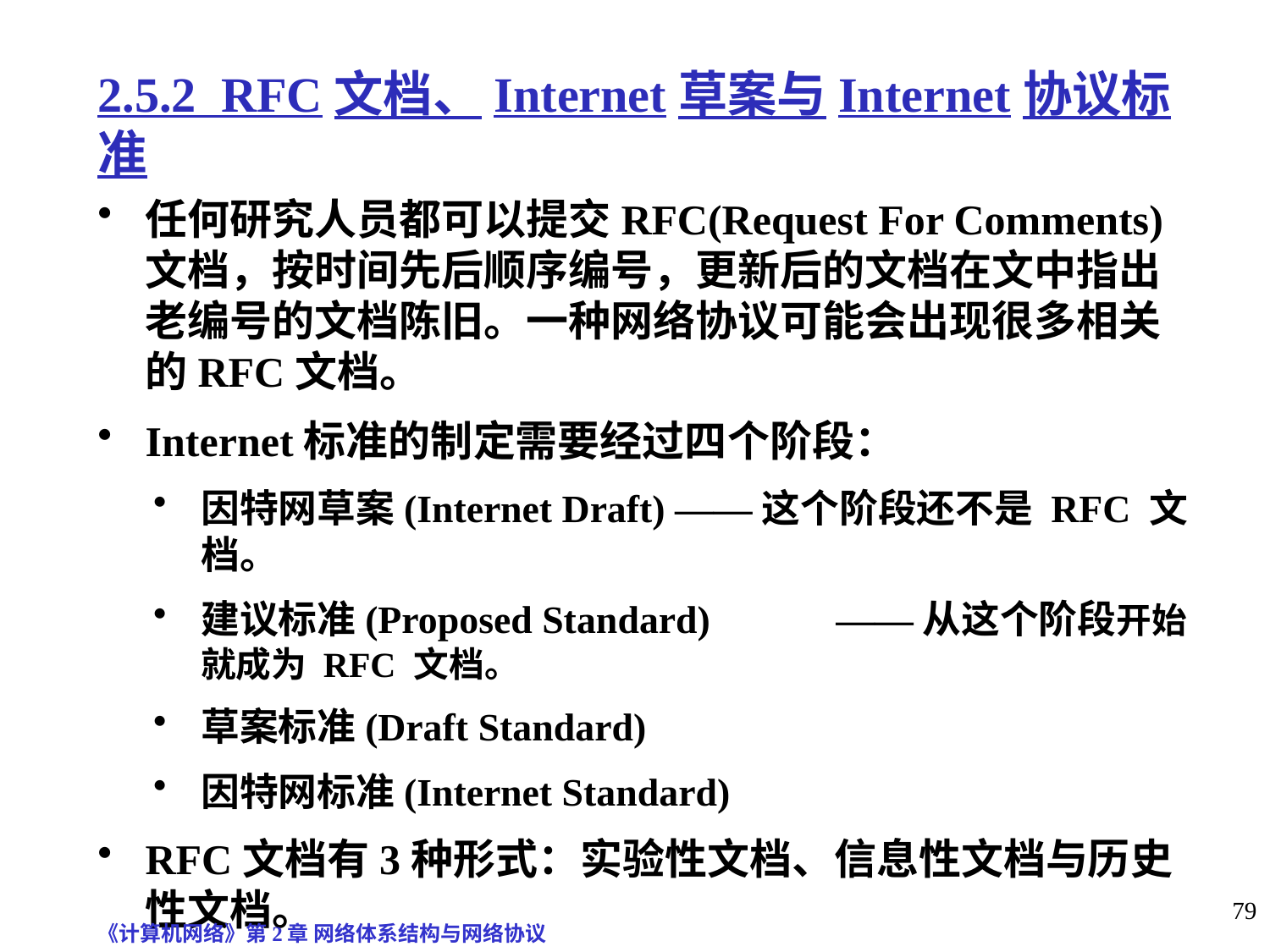

# 2.5.2  RFC文档、Internet草案与Internet协议标准
任何研究人员都可以提交RFC(Request For Comments)文档，按时间先后顺序编号，更新后的文档在文中指出老编号的文档陈旧。一种网络协议可能会出现很多相关的RFC文档。
Internet标准的制定需要经过四个阶段：
因特网草案(Internet Draft) ——这个阶段还不是 RFC 文档。
建议标准(Proposed Standard) 	——从这个阶段开始就成为 RFC 文档。
草案标准(Draft Standard)
因特网标准(Internet Standard)
RFC文档有3种形式：实验性文档、信息性文档与历史性文档。

《计算机网络》第2章 网络体系结构与网络协议
79